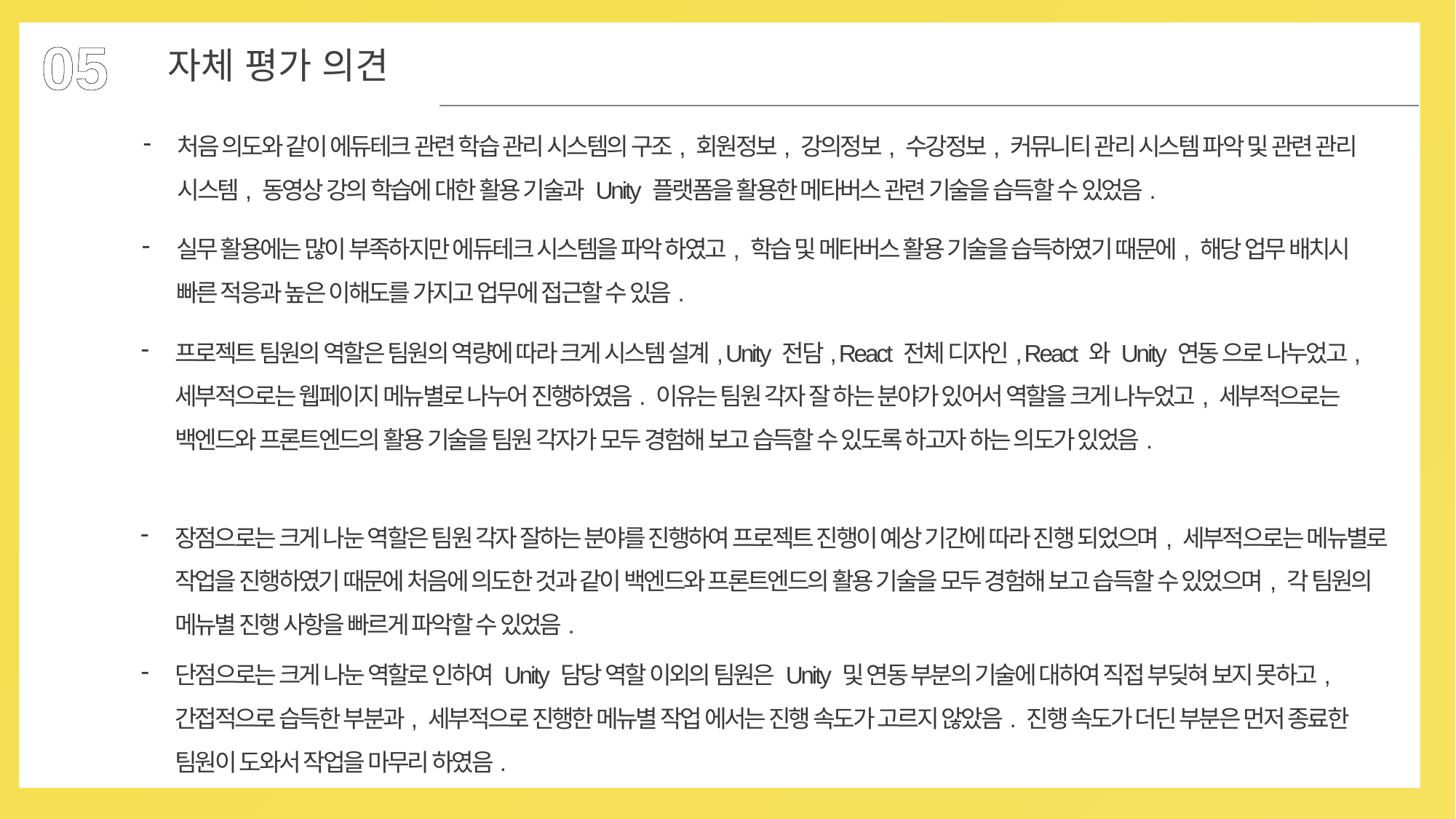

05
자체 평가 의견
처음 의도와 같이 에듀테크 관련 학습 관리 시스템의 구조, 회원정보, 강의정보, 수강정보, 커뮤니티 관리 시스템 파악 및 관련 관리 시스템, 동영상 강의 학습에 대한 활용 기술과 Unity 플랫폼을 활용한 메타버스 관련 기술을 습득할 수 있었음.
실무 활용에는 많이 부족하지만 에듀테크 시스템을 파악 하였고, 학습 및 메타버스 활용 기술을 습득하였기 때문에, 해당 업무 배치시 빠른 적응과 높은 이해도를 가지고 업무에 접근할 수 있음.
프로젝트 팀원의 역할은 팀원의 역량에 따라 크게 시스템 설계, Unity 전담, React 전체 디자인, React 와 Unity 연동 으로 나누었고, 세부적으로는 웹페이지 메뉴별로 나누어 진행하였음. 이유는 팀원 각자 잘 하는 분야가 있어서 역할을 크게 나누었고, 세부적으로는 백엔드와 프론트엔드의 활용 기술을 팀원 각자가 모두 경험해 보고 습득할 수 있도록 하고자 하는 의도가 있었음.
장점으로는 크게 나눈 역할은 팀원 각자 잘하는 분야를 진행하여 프로젝트 진행이 예상 기간에 따라 진행 되었으며, 세부적으로는 메뉴별로 작업을 진행하였기 때문에 처음에 의도한 것과 같이 백엔드와 프론트엔드의 활용 기술을 모두 경험해 보고 습득할 수 있었으며, 각 팀원의 메뉴별 진행 사항을 빠르게 파악할 수 있었음.
단점으로는 크게 나눈 역할로 인하여 Unity 담당 역할 이외의 팀원은 Unity 및 연동 부분의 기술에 대하여 직접 부딪혀 보지 못하고, 간접적으로 습득한 부분과, 세부적으로 진행한 메뉴별 작업 에서는 진행 속도가 고르지 않았음. 진행 속도가 더딘 부분은 먼저 종료한 팀원이 도와서 작업을 마무리 하였음.